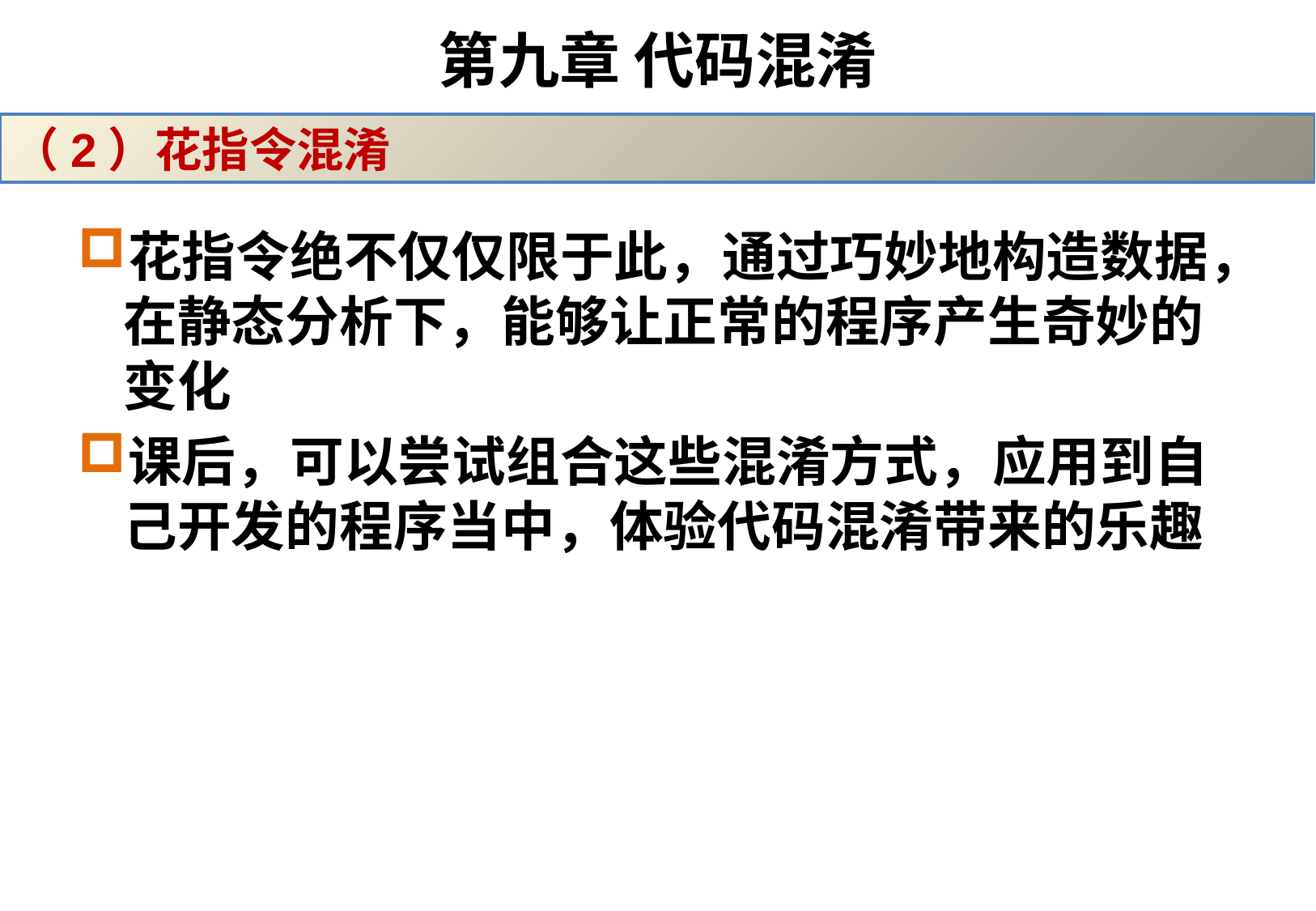

# 第九章 代码混淆
（2）花指令混淆
花指令绝不仅仅限于此，通过巧妙地构造数据，在静态分析下，能够让正常的程序产生奇妙的变化
课后，可以尝试组合这些混淆方式，应用到自己开发的程序当中，体验代码混淆带来的乐趣